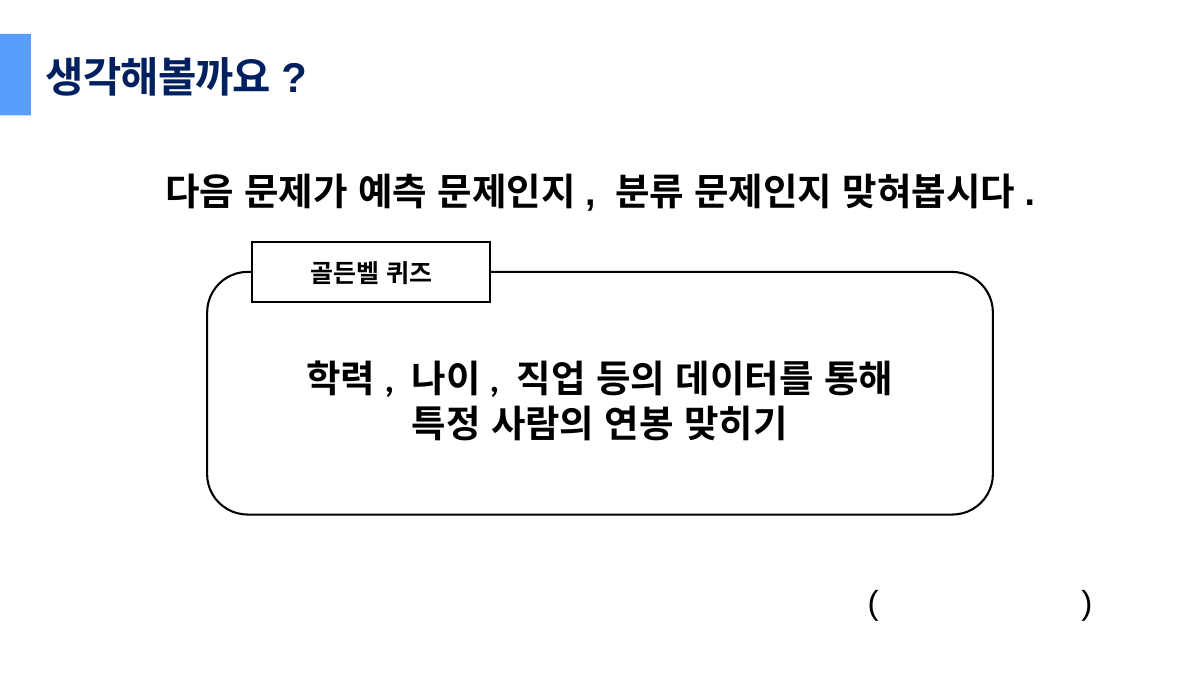

생각해볼까요?
다음 문제가 예측 문제인지, 분류 문제인지 맞혀봅시다.
골든벨 퀴즈

학력, 나이, 직업 등의 데이터를 통해
특정 사람의 연봉 맞히기
(                      )